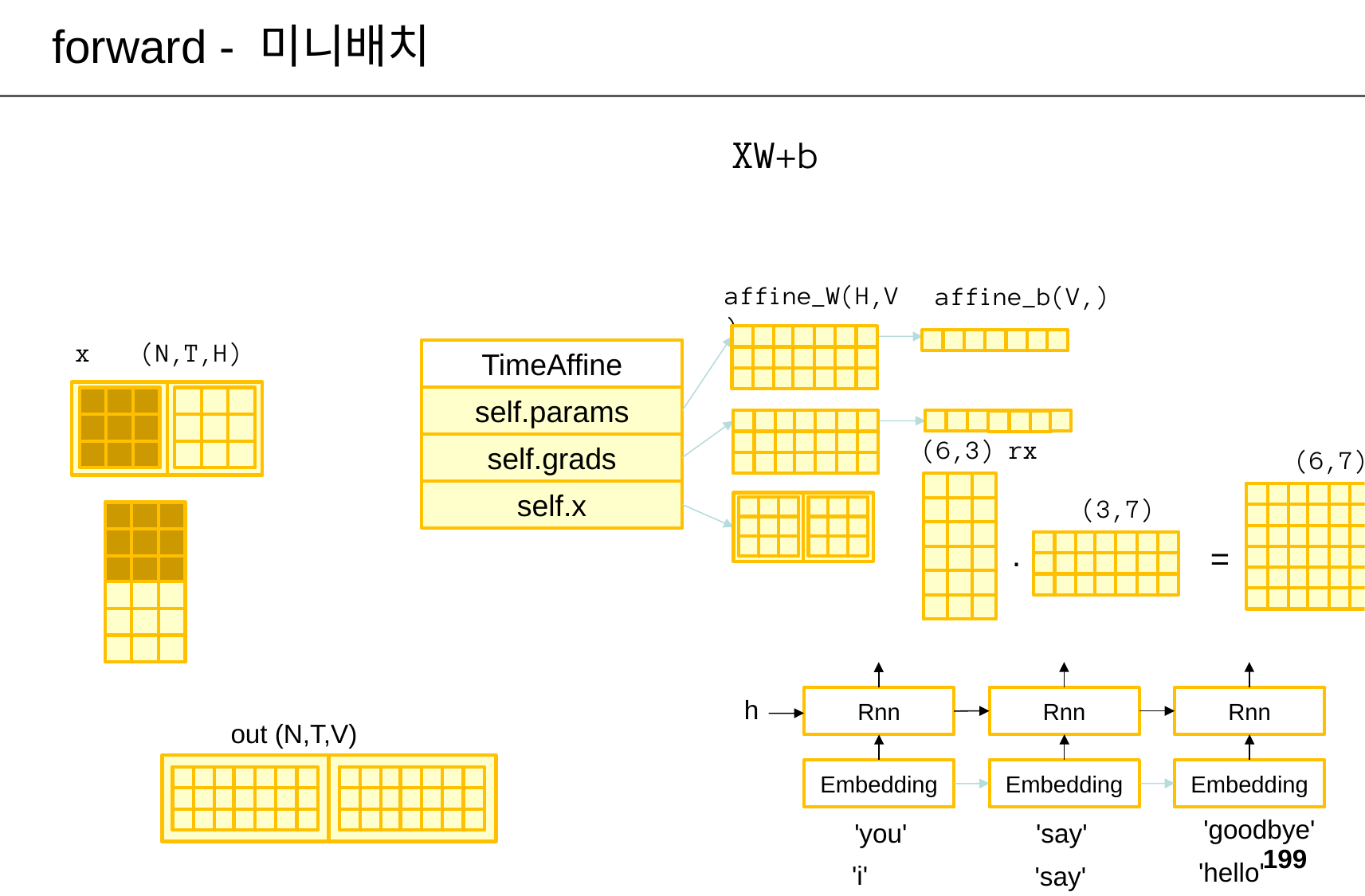

forward - 미니배치
XW+b
affine_W(H,V)
affine_b(V,)

x
(N,T,H)

TimeAffine

self.params

(6,3) rx
self.grads
(6,7)

self.x

(3,7)

.

=

h
Rnn
Rnn
Rnn
out (N,T,V)

Embedding
Embedding
Embedding

'goodbye'
'you'
'say'
'hello'
'i'
'say'